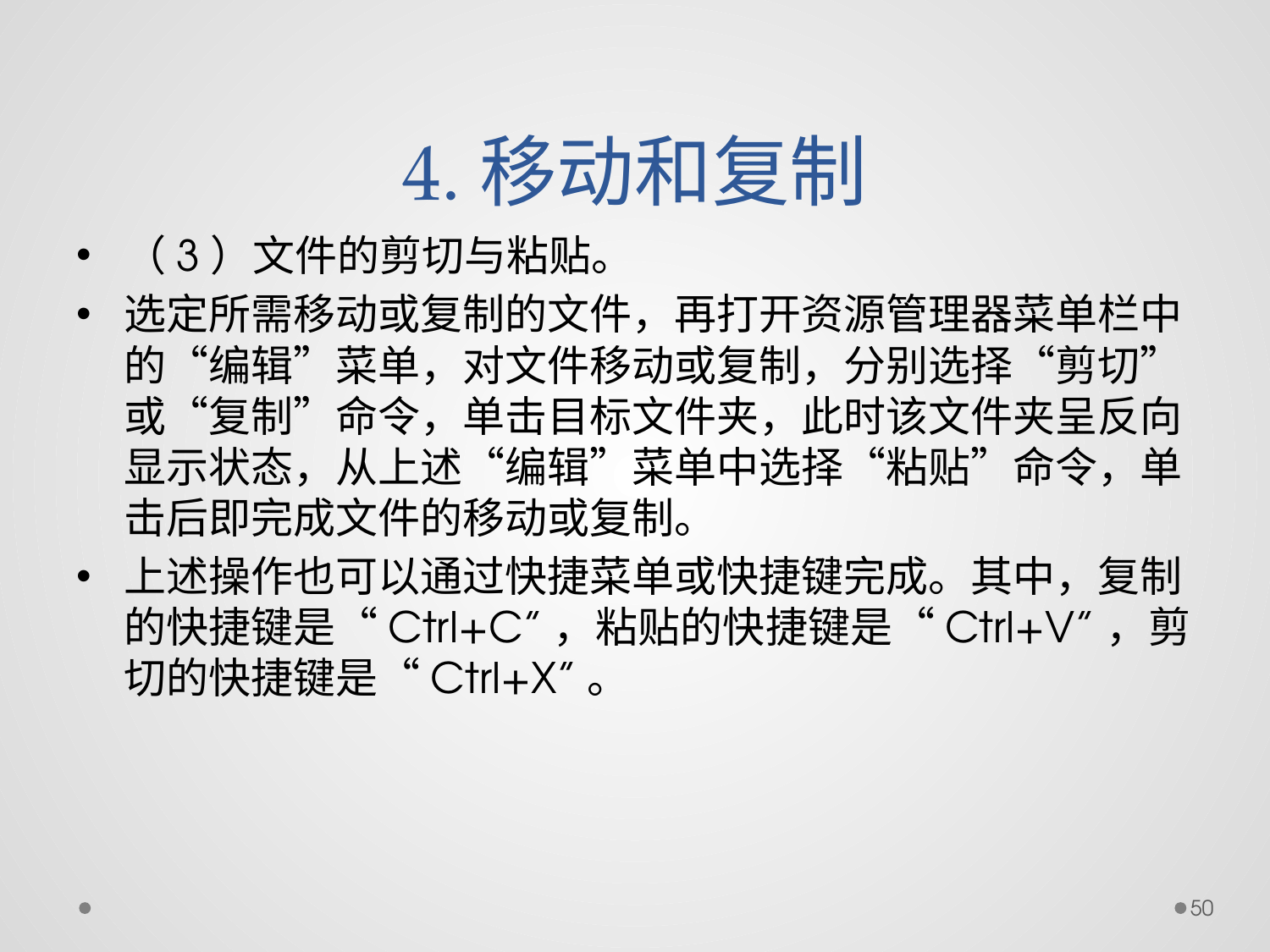

# 4.移动和复制
（3）文件的剪切与粘贴。
选定所需移动或复制的文件，再打开资源管理器菜单栏中的“编辑”菜单，对文件移动或复制，分别选择“剪切”或“复制”命令，单击目标文件夹，此时该文件夹呈反向显示状态，从上述“编辑”菜单中选择“粘贴”命令，单击后即完成文件的移动或复制。
上述操作也可以通过快捷菜单或快捷键完成。其中，复制的快捷键是“Ctrl+C”，粘贴的快捷键是“Ctrl+V”，剪切的快捷键是“Ctrl+X”。
50